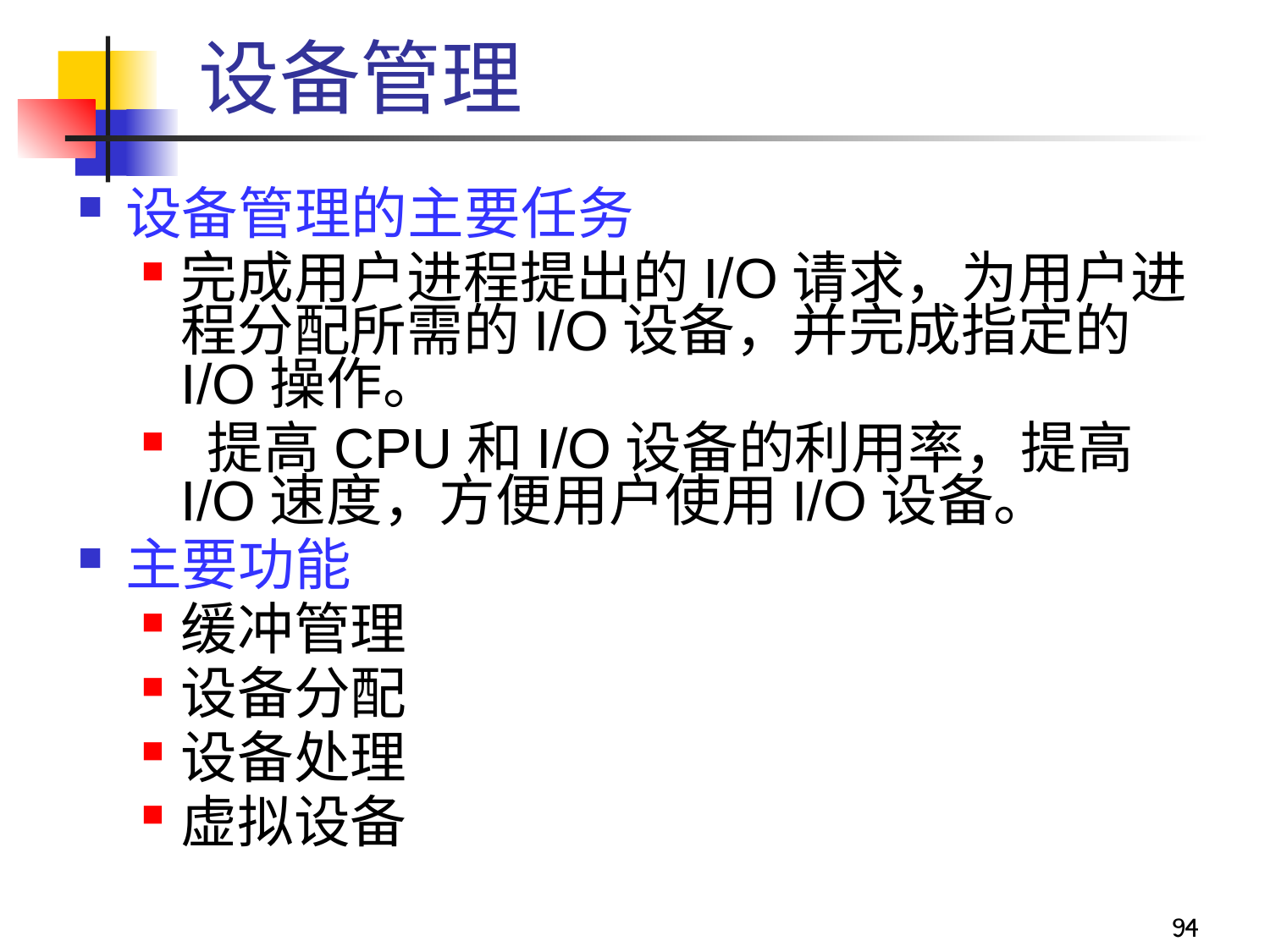

设备管理
设备管理的主要任务
完成用户进程提出的I/O请求，为用户进程分配所需的I/O设备，并完成指定的I/O操作。
 提高CPU和I/O设备的利用率，提高I/O速度，方便用户使用I/O设备。
主要功能
缓冲管理
设备分配
设备处理
虚拟设备
94